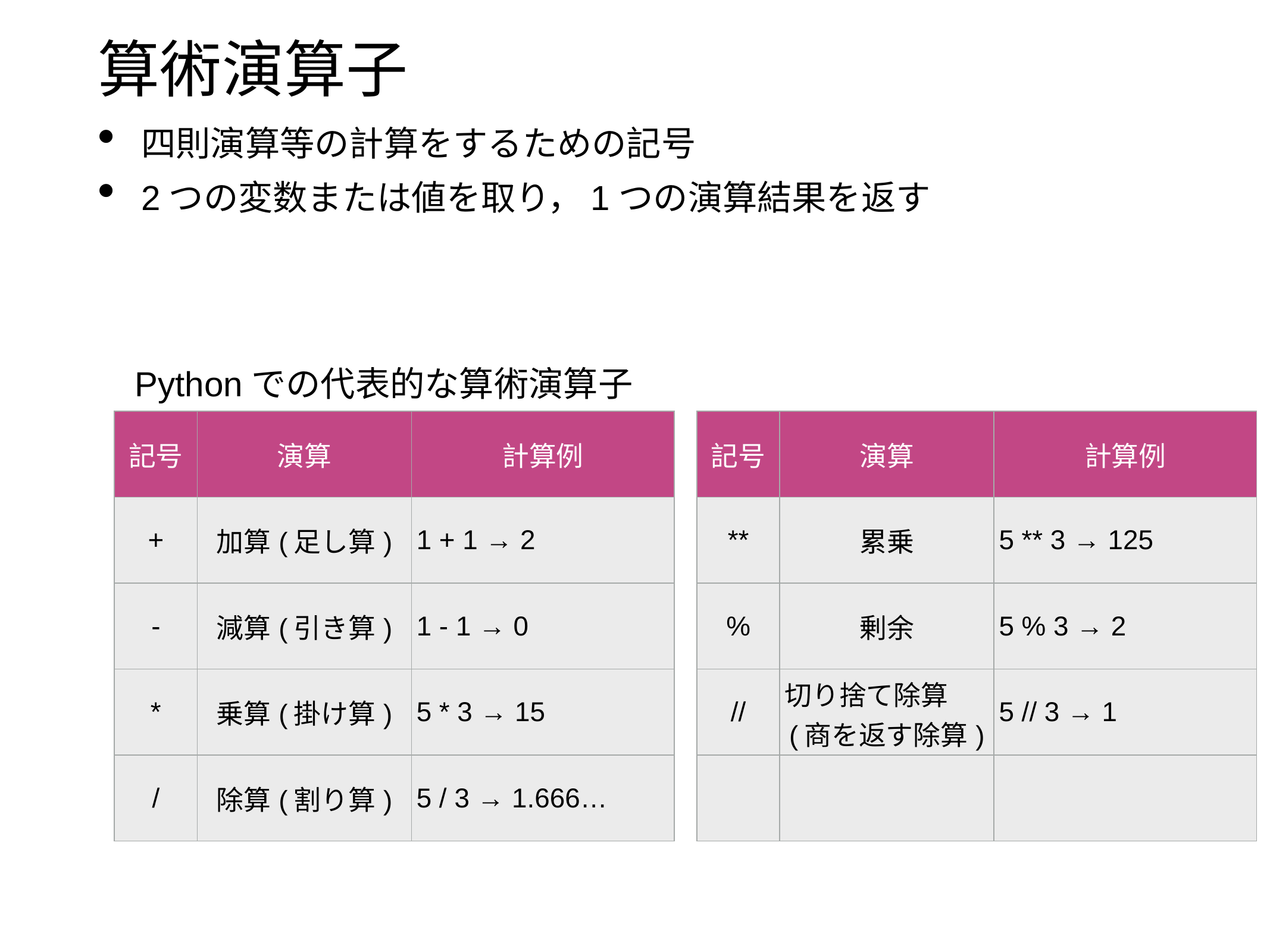

# 算術演算子
四則演算等の計算をするための記号
2つの変数または値を取り，1つの演算結果を返す
Pythonでの代表的な算術演算子
| 記号 | 演算 | 計算例 |
| --- | --- | --- |
| + | 加算(足し算) | 1 + 1 → 2 |
| - | 減算(引き算) | 1 - 1 → 0 |
| \* | 乗算(掛け算) | 5 \* 3 → 15 |
| / | 除算(割り算) | 5 / 3 → 1.666… |
| 記号 | 演算 | 計算例 |
| --- | --- | --- |
| \*\* | 累乗 | 5 \*\* 3 → 125 |
| % | 剰余 | 5 % 3 → 2 |
| // | 切り捨て除算 (商を返す除算) | 5 // 3 → 1 |
|  |  |  |